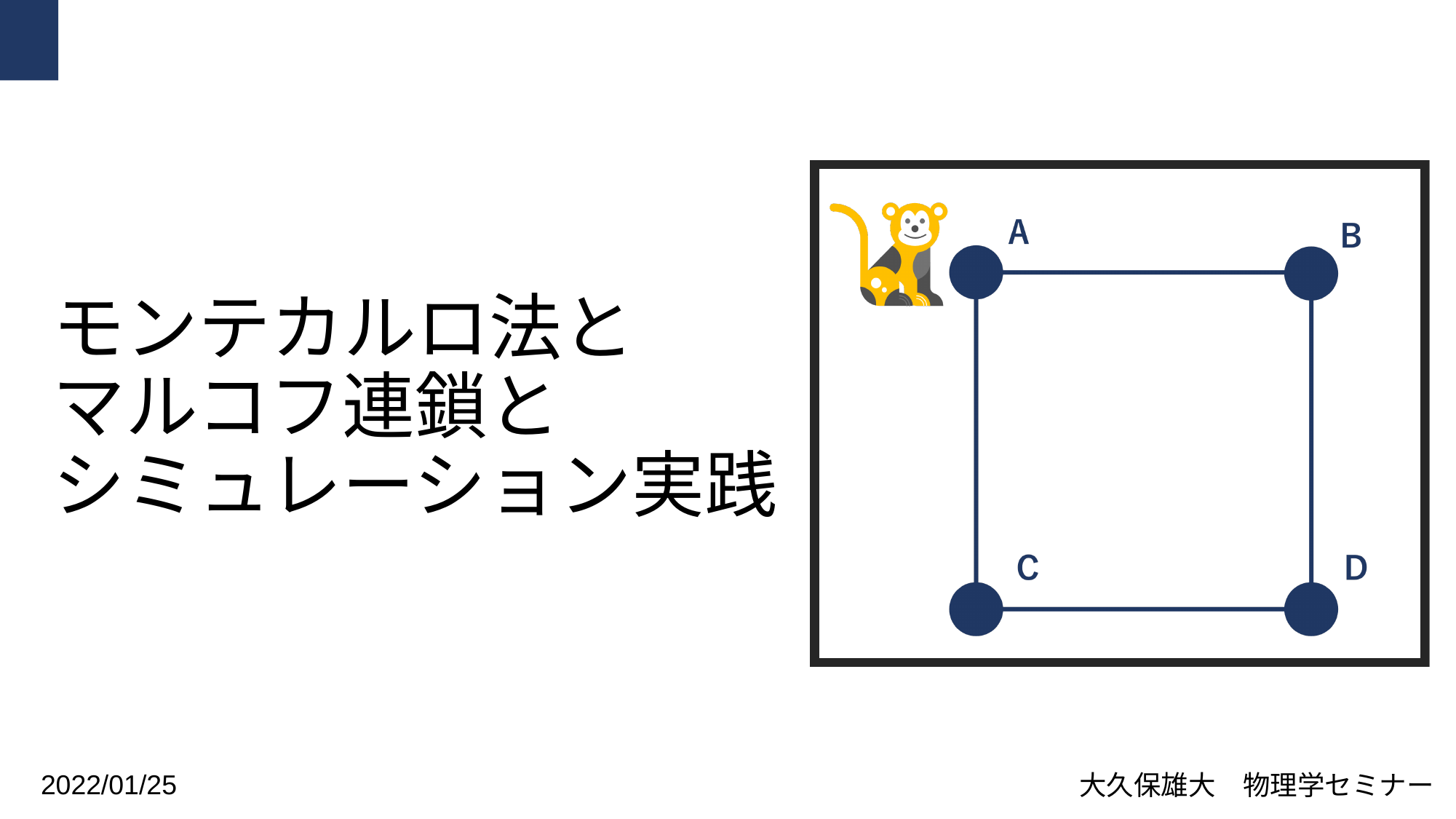

# モンテカルロ法と マルコフ連鎖と シミュレーション実践
2022/01/25
大久保雄大　物理学セミナー